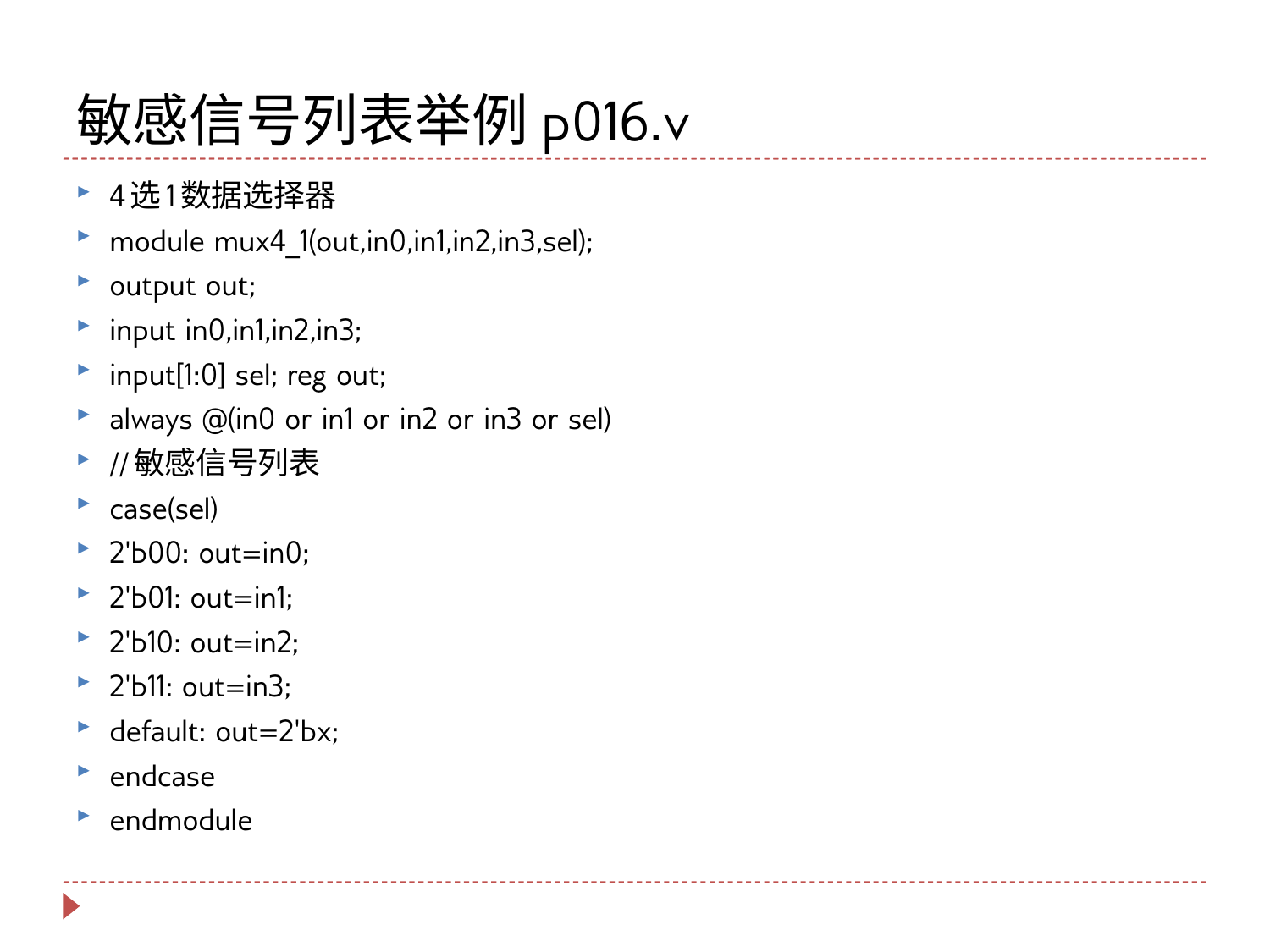

# 敏感信号列表举例p016.v
4选1数据选择器
module mux4_1(out,in0,in1,in2,in3,sel);
output out;
input in0,in1,in2,in3;
input[1:0] sel; reg out;
always @(in0 or in1 or in2 or in3 or sel)
//敏感信号列表
case(sel)
2'b00: out=in0;
2'b01: out=in1;
2'b10: out=in2;
2'b11: out=in3;
default: out=2'bx;
endcase
endmodule